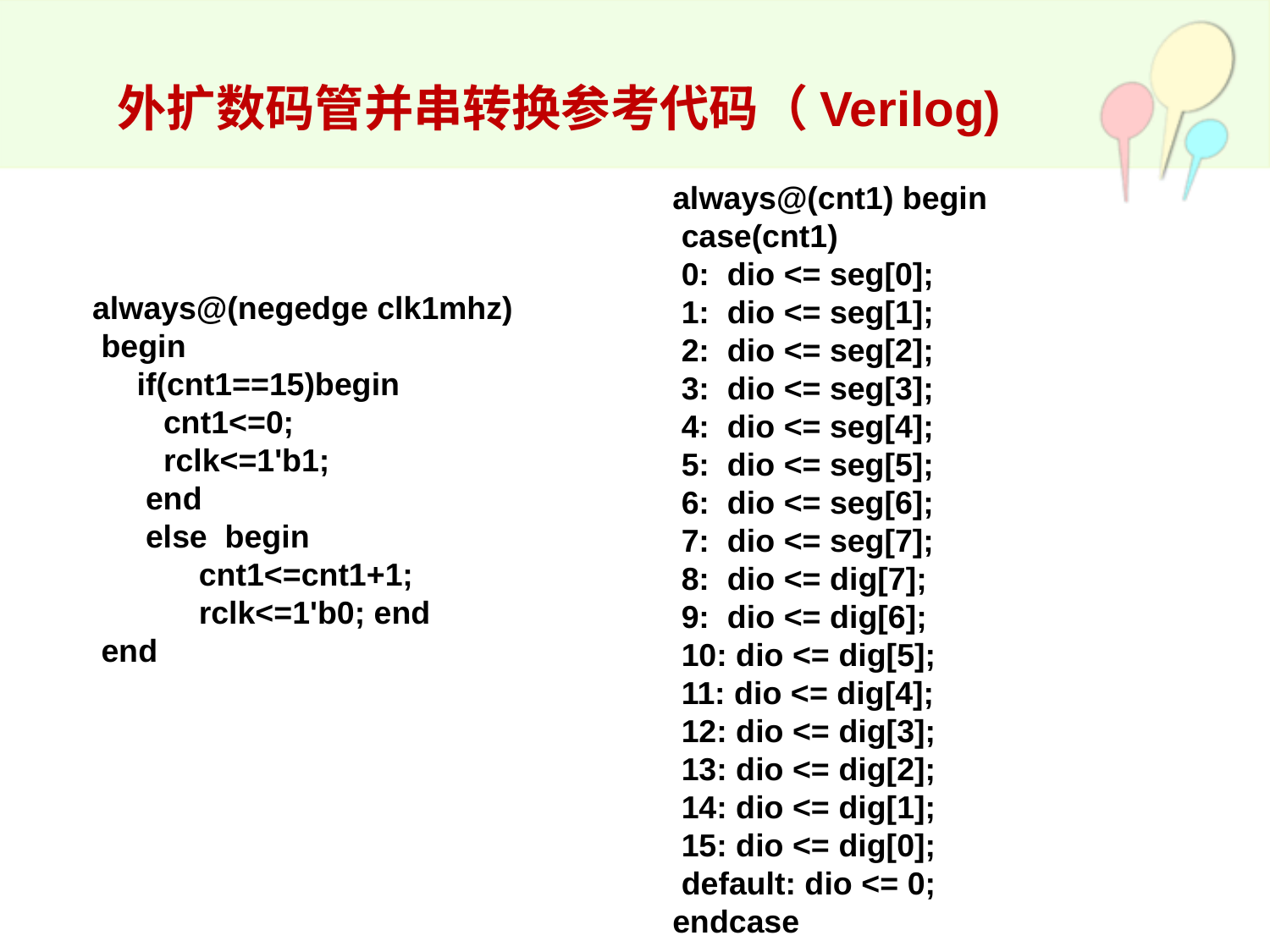

外扩数码管并串转换参考代码（Verilog)
always@(cnt1) begin
 case(cnt1)
 0:  dio <= seg[0];
 1:  dio <= seg[1];
 2:  dio <= seg[2];
 3:  dio <= seg[3];
 4:  dio <= seg[4];
 5:  dio <= seg[5];
 6:  dio <= seg[6];
 7:  dio <= seg[7];
 8:  dio <= dig[7];
 9:  dio <= dig[6];
 10: dio <= dig[5];
 11: dio <= dig[4];
 12: dio <= dig[3];
 13: dio <= dig[2];
 14: dio <= dig[1];
 15: dio <= dig[0];
 default: dio <= 0;
endcase
always@(negedge clk1mhz)
 begin
     if(cnt1==15)begin
        cnt1<=0;
        rclk<=1'b1;
      end
      else  begin
            cnt1<=cnt1+1;
            rclk<=1'b0; end
 end